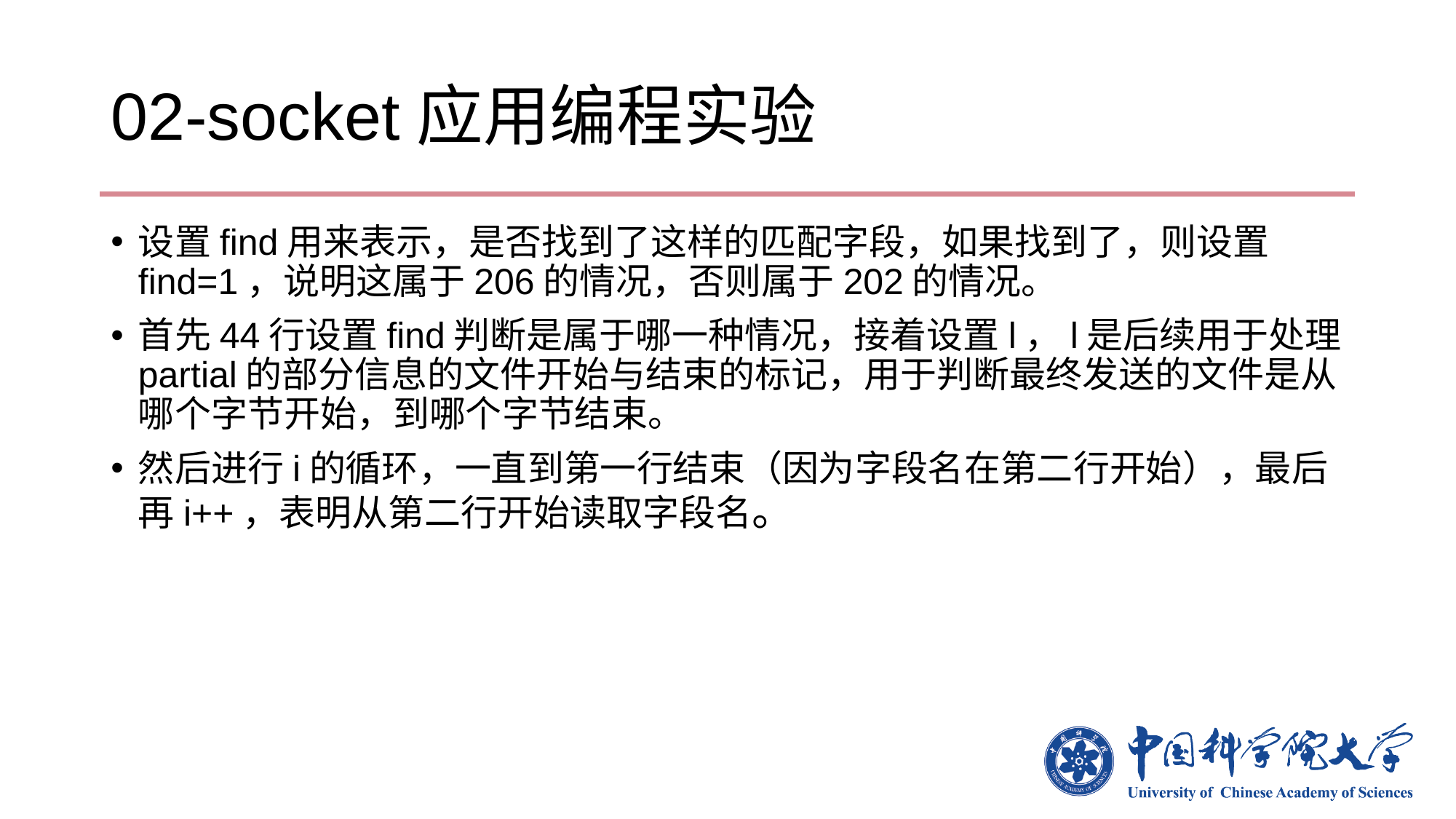

# 02-socket应用编程实验
设置find用来表示，是否找到了这样的匹配字段，如果找到了，则设置find=1，说明这属于206的情况，否则属于202的情况。
首先44行设置find判断是属于哪一种情况，接着设置l，l是后续用于处理partial的部分信息的文件开始与结束的标记，用于判断最终发送的文件是从哪个字节开始，到哪个字节结束。
然后进行i的循环，一直到第一行结束（因为字段名在第二行开始），最后再i++，表明从第二行开始读取字段名。